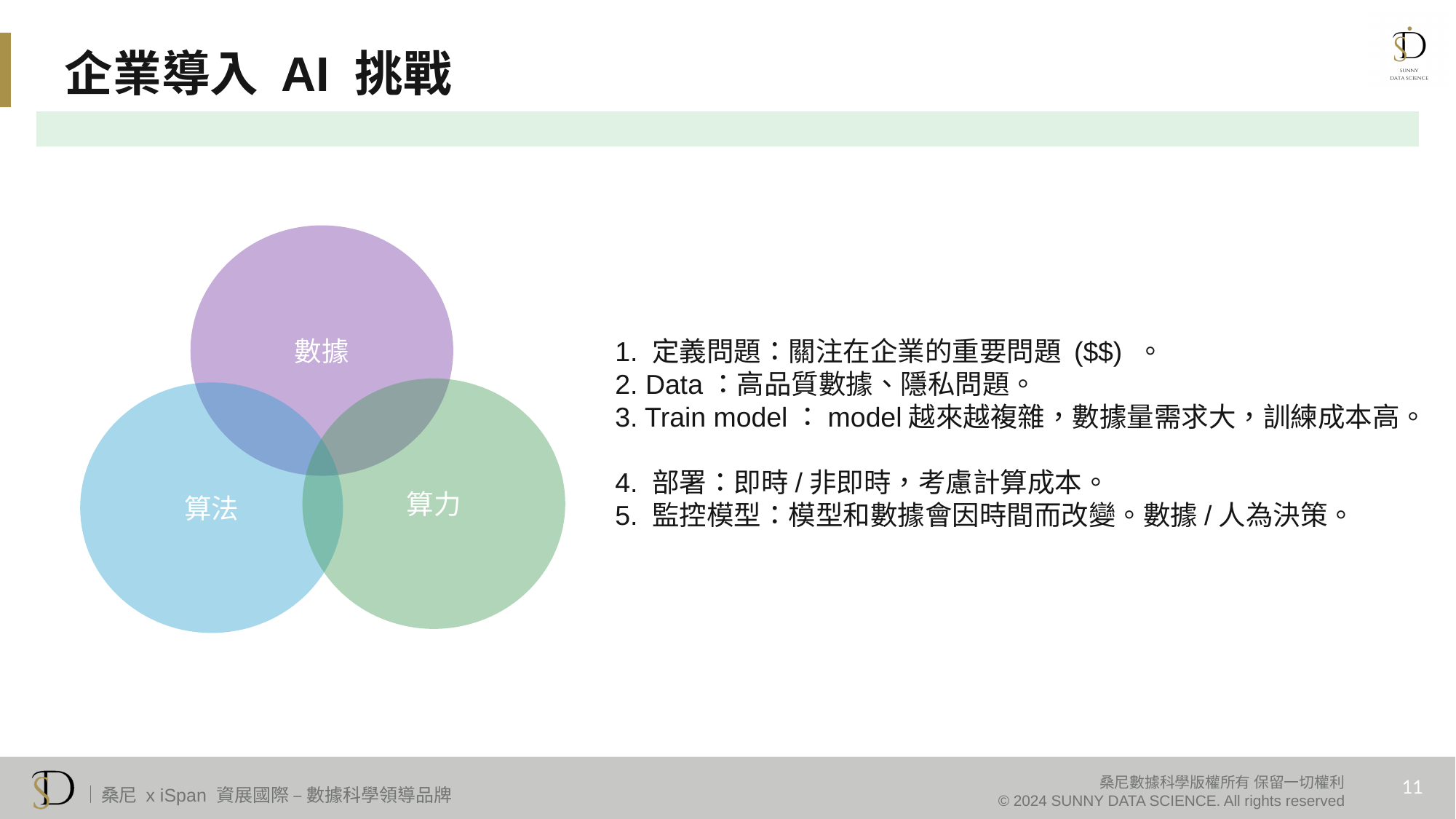

企業導入 AI 挑戰

數據
1. 定義問題：關注在企業的重要問題 ($$) 。
2. Data：高品質數據、隱私問題。
3. Train model：model越來越複雜，數據量需求大，訓練成本高。
4. 部署：即時/非即時，考慮計算成本。
5. 監控模型：模型和數據會因時間而改變。數據/人為決策。
算力
算法